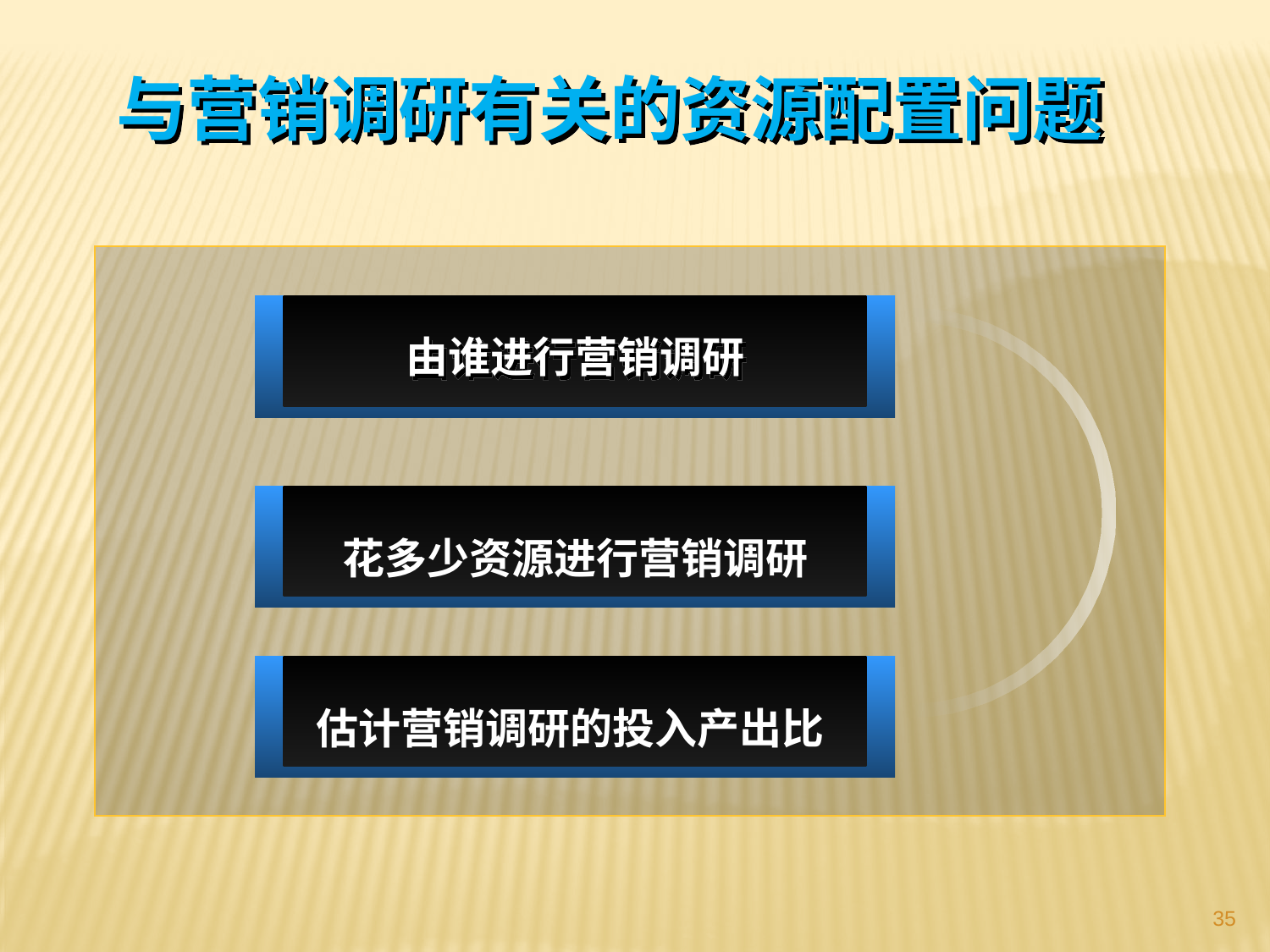

与营销调研有关的资源配置问题

由谁进行营销调研

花多少资源进行营销调研

估计营销调研的投入产出比

35